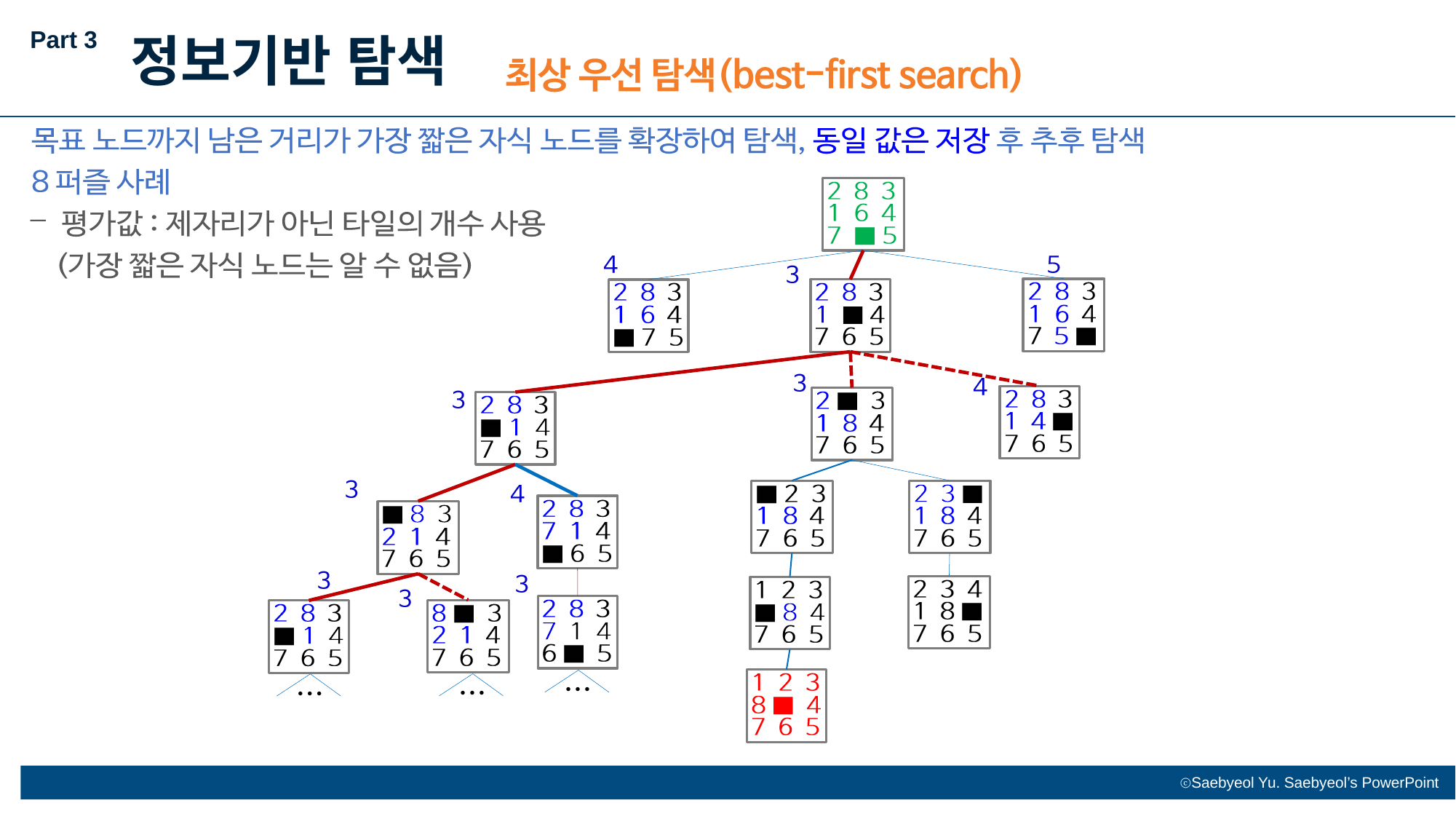

Part 3
정보기반 탐색

⋯

⋯
⋯